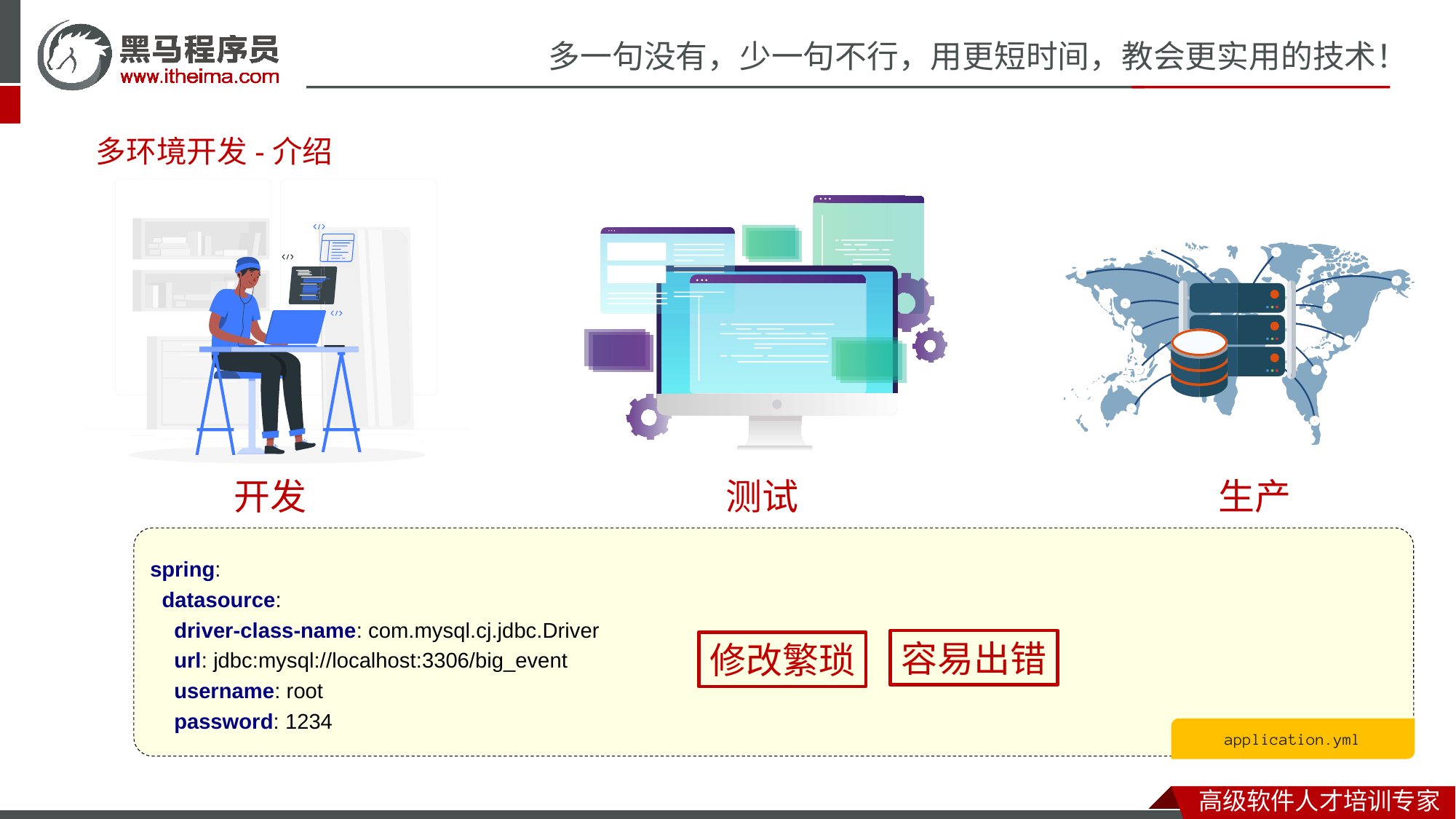

# 多环境开发-介绍

开发

测试

生产
spring:
  datasource:
    driver-class-name: com.mysql.cj.jdbc.Driver
    url: jdbc:mysql://localhost:3306/big_event
    username: root
    password: 1234
application.yml

容易出错
修改繁琐